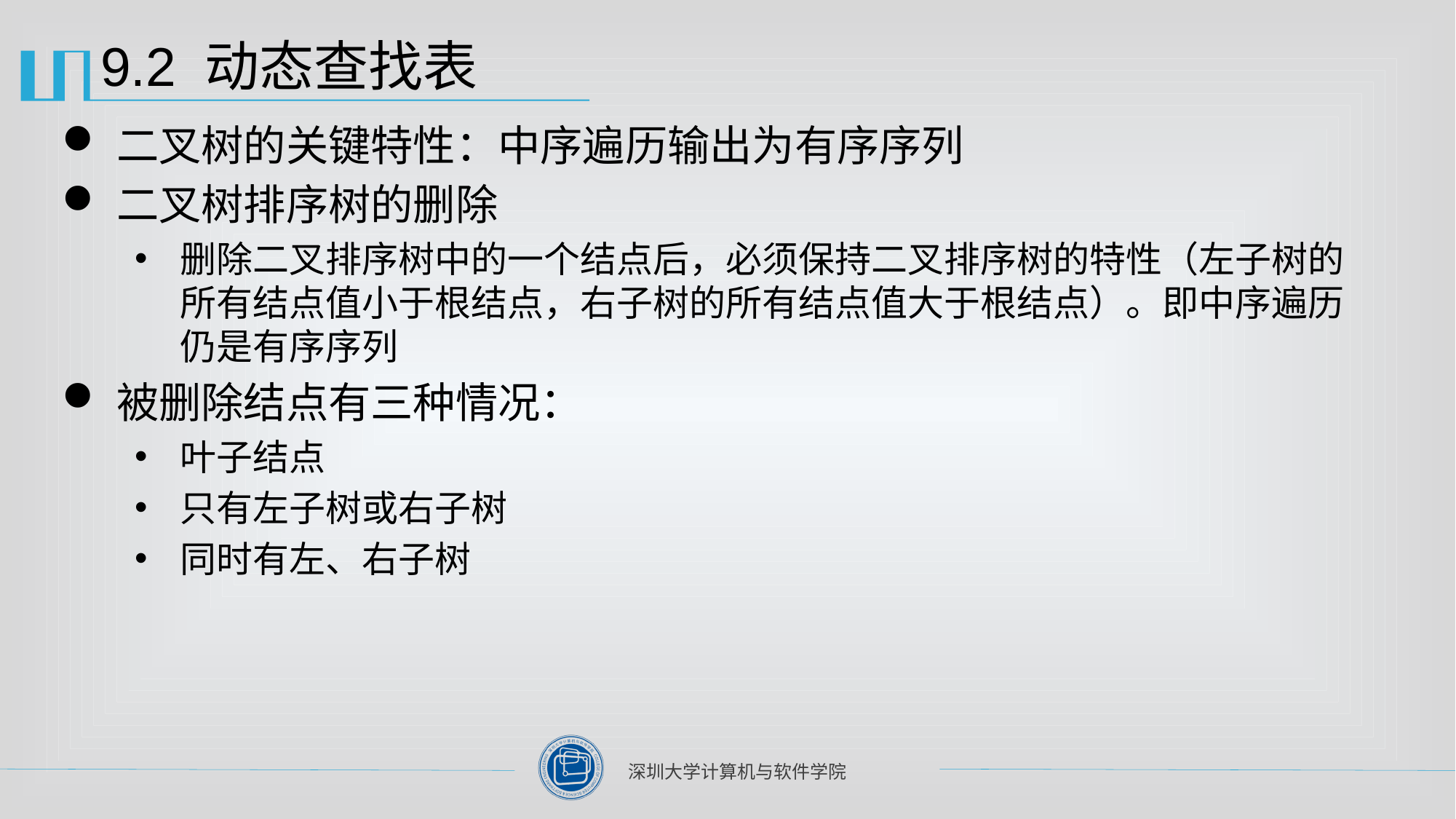

# 9.2 动态查找表
二叉树的关键特性：中序遍历输出为有序序列
二叉树排序树的删除
删除二叉排序树中的一个结点后，必须保持二叉排序树的特性（左子树的所有结点值小于根结点，右子树的所有结点值大于根结点）。即中序遍历仍是有序序列
被删除结点有三种情况：
叶子结点
只有左子树或右子树
同时有左、右子树

48